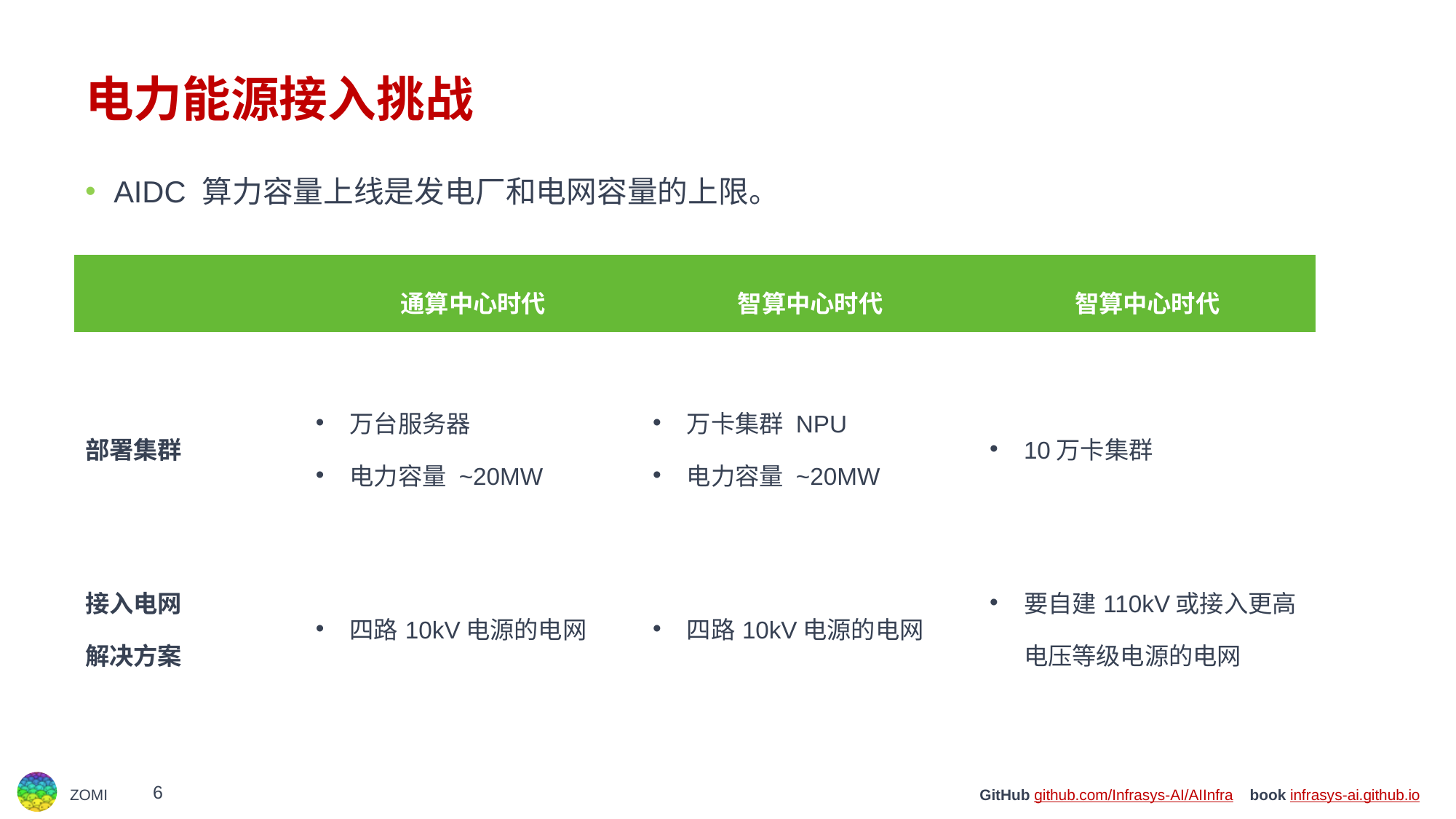

# 电力能源接入挑战
AIDC 算力容量上线是发电厂和电网容量的上限。
|  | 通算中心时代 | 智算中心时代 | 智算中心时代 |
| --- | --- | --- | --- |
| 部署集群 | 万台服务器 电力容量 ~20MW | 万卡集群 NPU 电力容量 ~20MW | 10万卡集群 |
| 接入电网 解决方案 | 四路10kV电源的电网 | 四路10kV电源的电网 | 要自建110kV或接入更高电压等级电源的电网 |